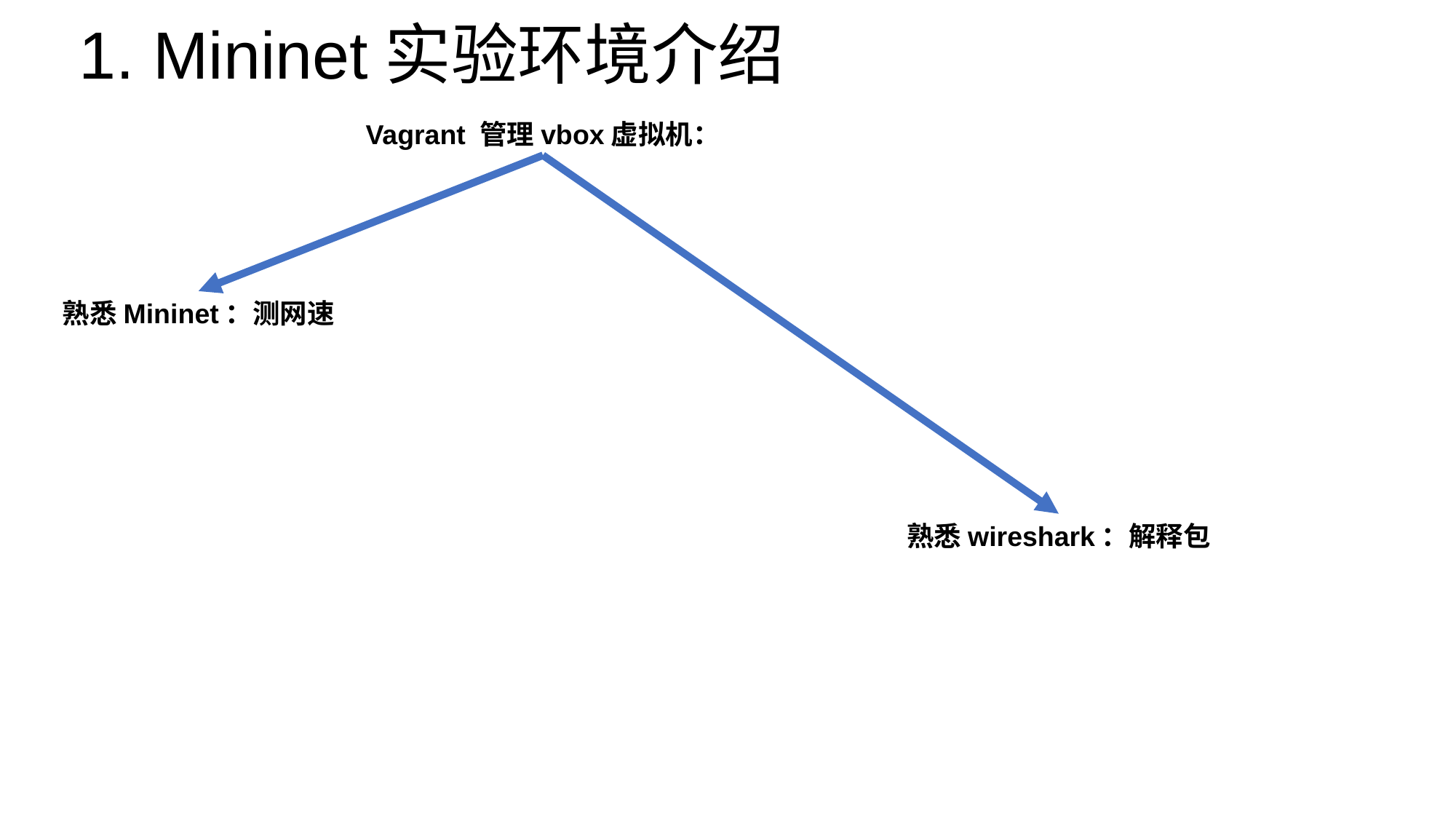

# 1. Mininet实验环境介绍
Vagrant 管理vbox虚拟机：
熟悉Mininet：测网速
熟悉wireshark：解释包